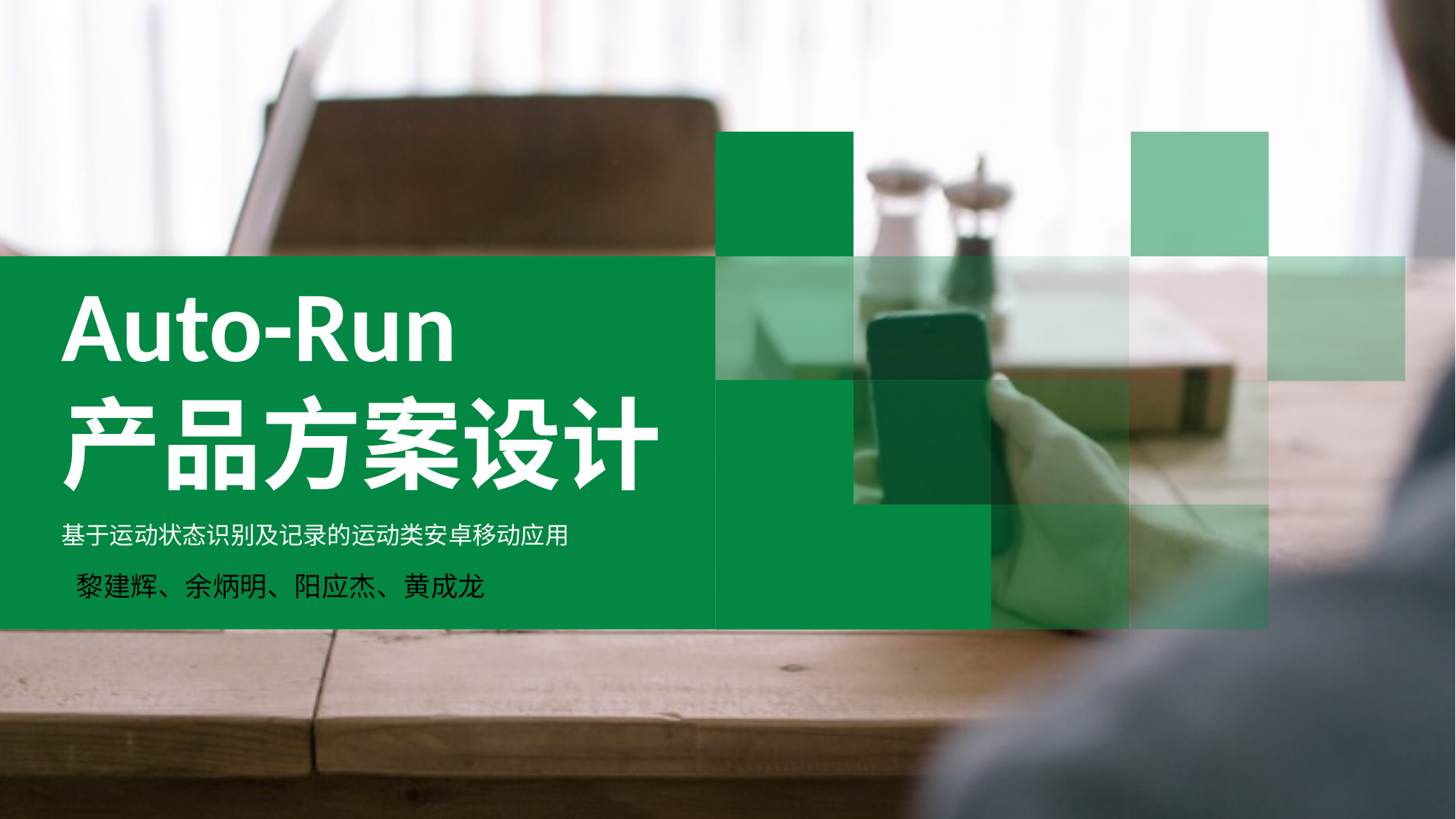

Auto-Run
产品方案设计

基于运动状态识别及记录的运动类安卓移动应用
黎建辉、余炳明、阳应杰、黄成龙